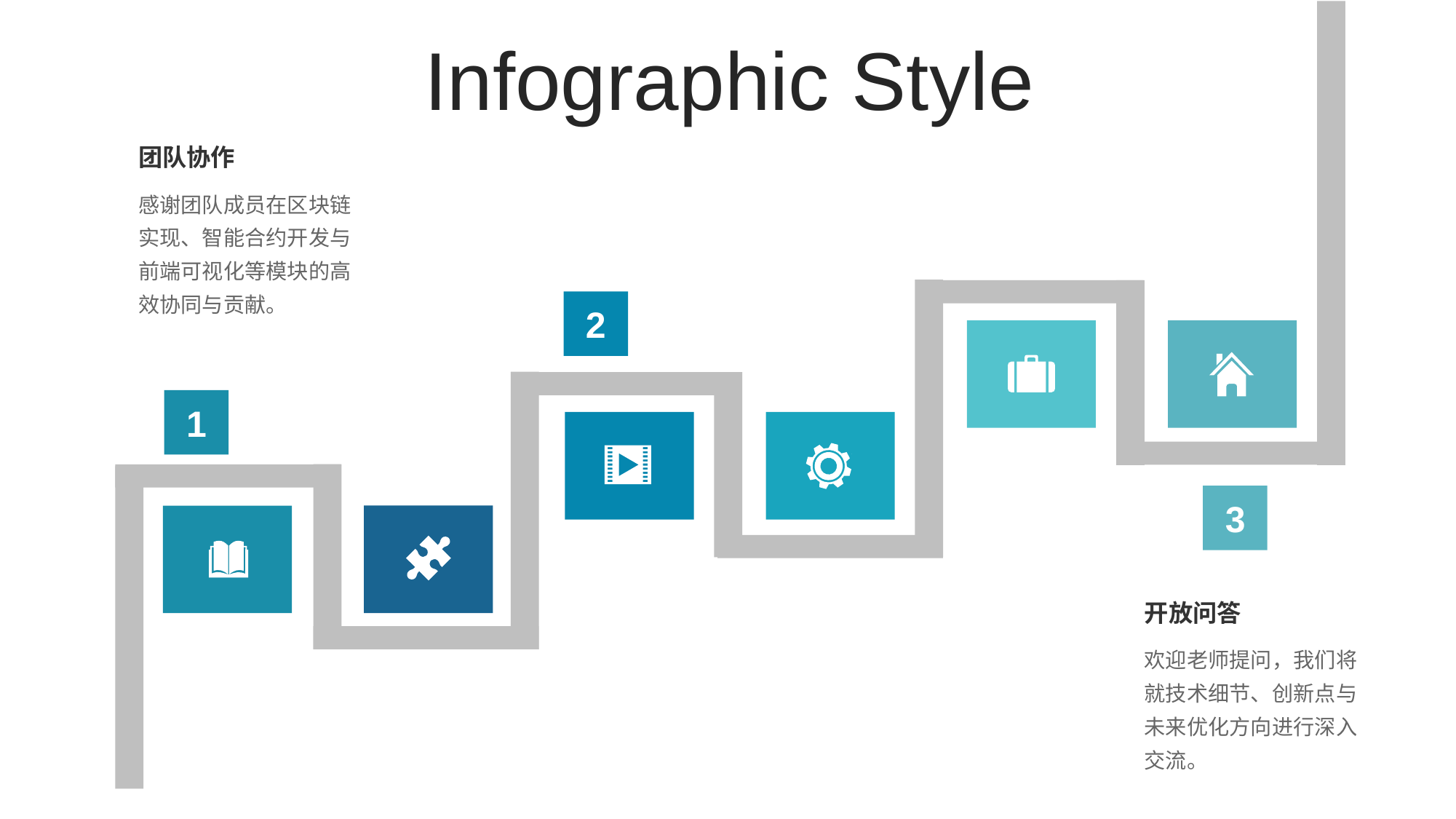

Infographic Style
团队协作
感谢团队成员在区块链实现、智能合约开发与前端可视化等模块的高效协同与贡献。

2

1

3

开放问答
欢迎老师提问，我们将就技术细节、创新点与未来优化方向进行深入交流。